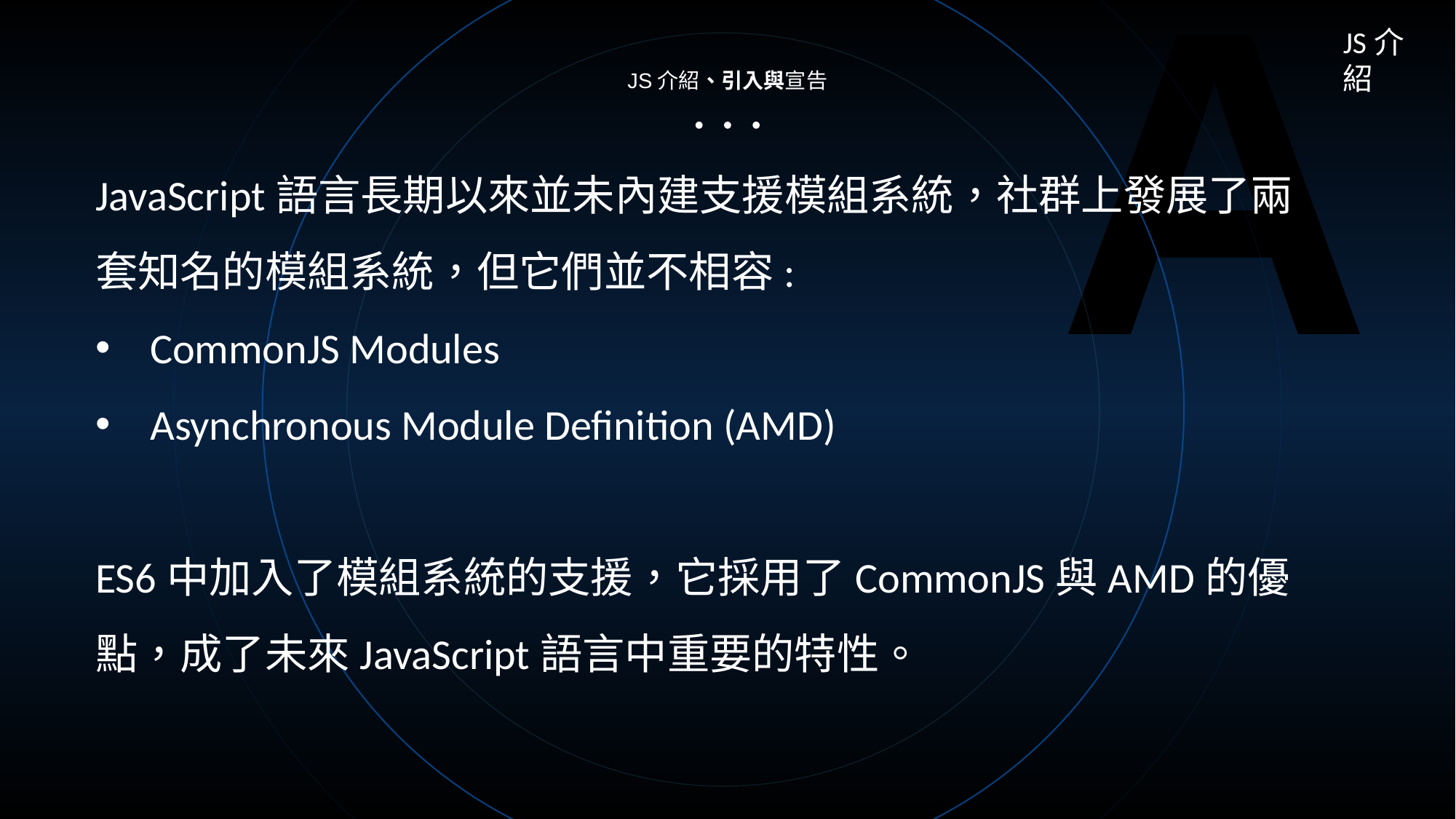

A

JS介紹

JS介紹、引入與宣告

JavaScript語言長期以來並未內建支援模組系統，社群上發展了兩套知名的模組系統，但它們並不相容:
CommonJS Modules
Asynchronous Module Definition (AMD)

ES6中加入了模組系統的支援，它採用了CommonJS與AMD的優點，成了未來JavaScript語言中重要的特性。